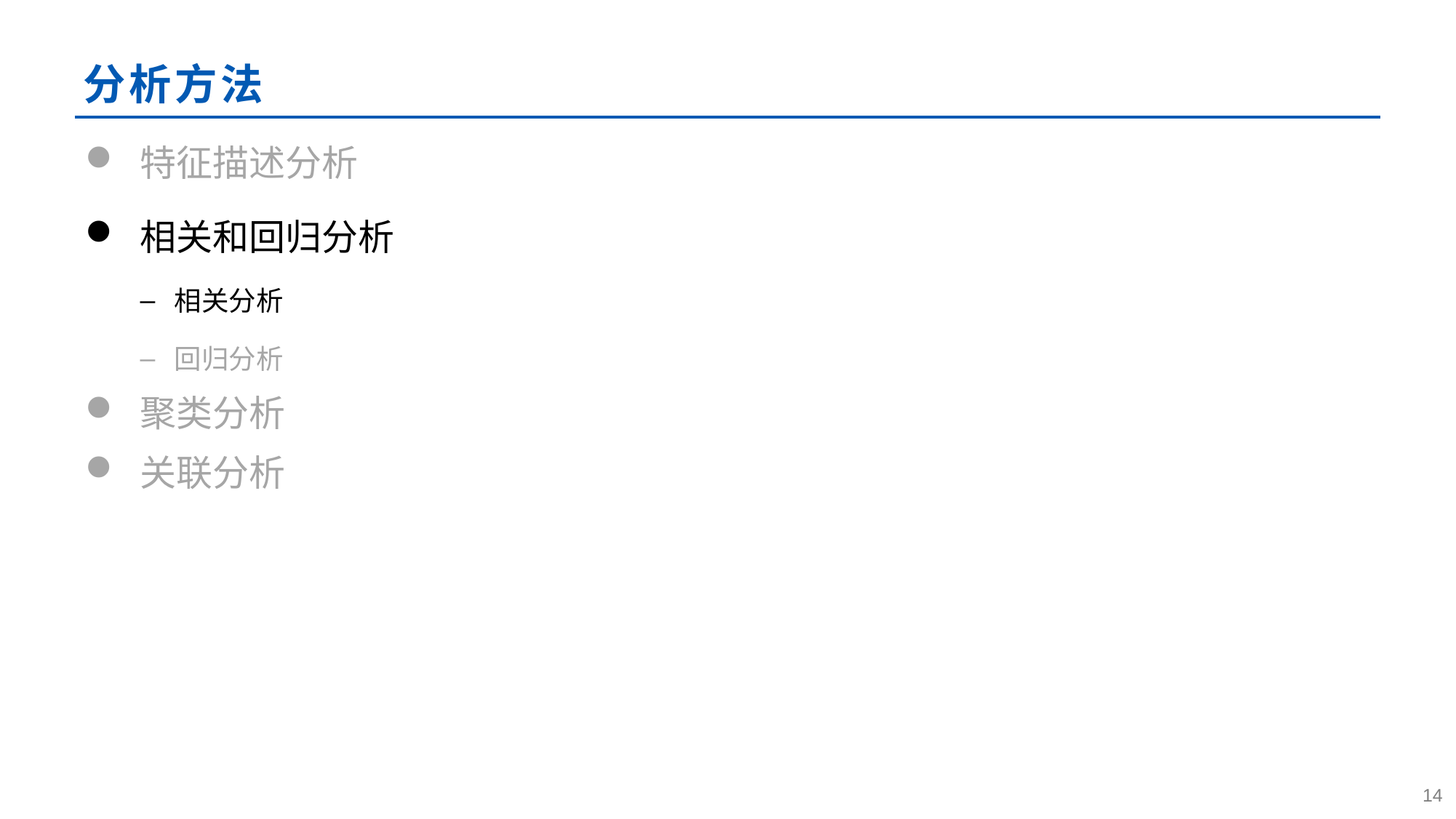

# 分析方法
特征描述分析
相关和回归分析
相关分析
回归分析
聚类分析
关联分析

14